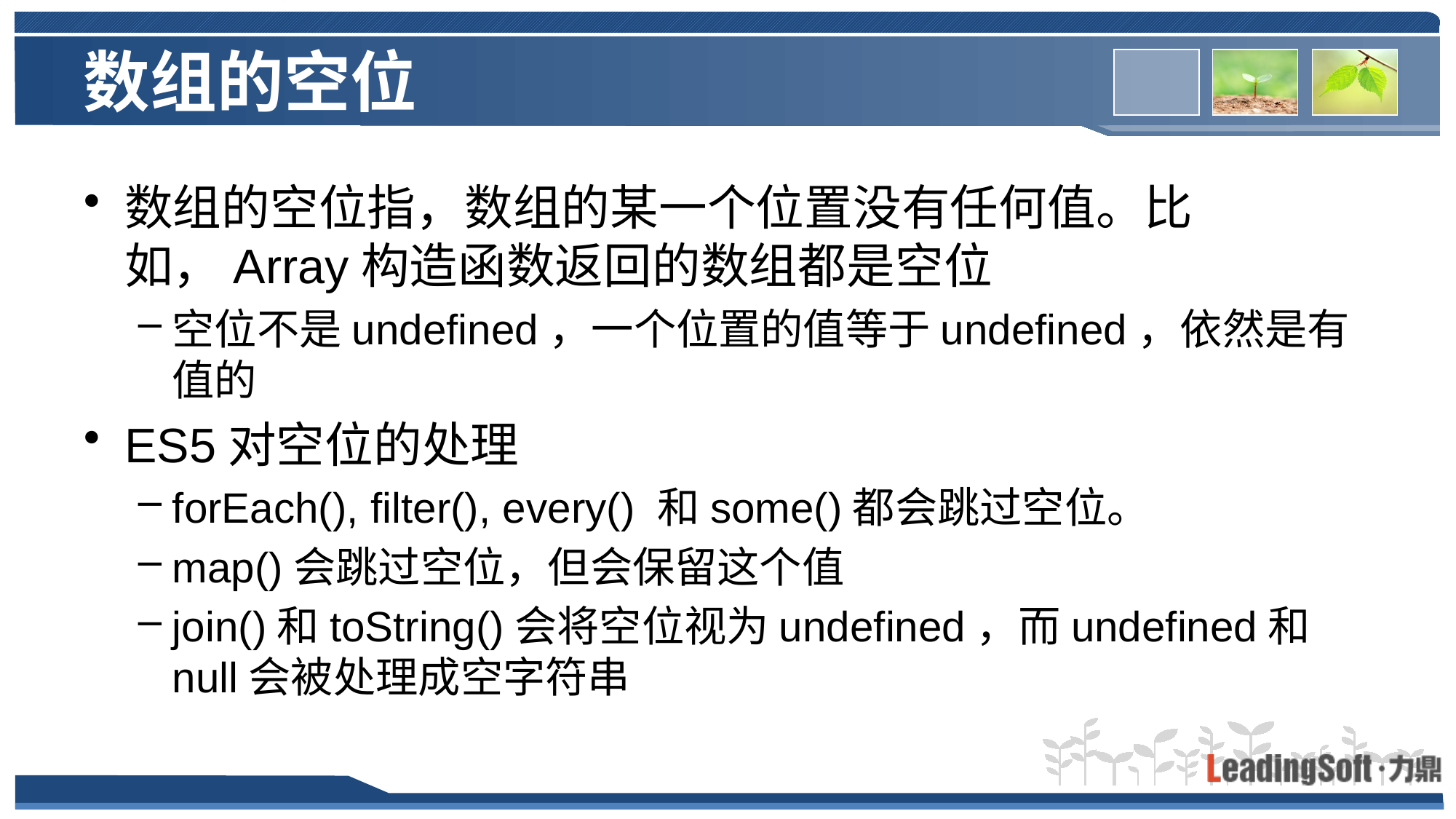

# 数组的空位
数组的空位指，数组的某一个位置没有任何值。比如，Array构造函数返回的数组都是空位
空位不是undefined，一个位置的值等于undefined，依然是有值的
ES5对空位的处理
forEach(), filter(), every() 和some()都会跳过空位。
map()会跳过空位，但会保留这个值
join()和toString()会将空位视为undefined，而undefined和null会被处理成空字符串